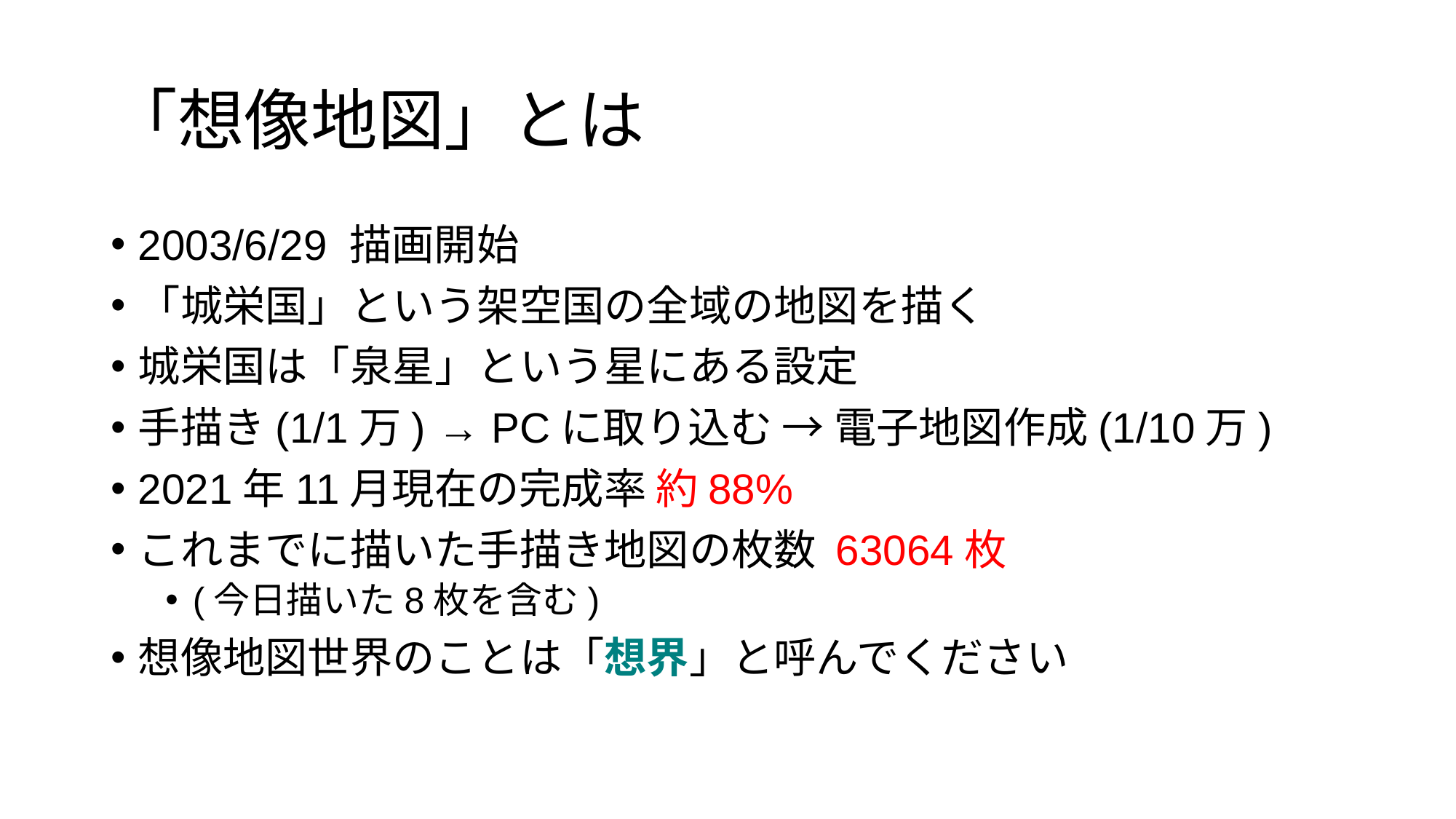

# 「想像地図」とは
2003/6/29 描画開始
「城栄国」という架空国の全域の地図を描く
城栄国は「泉星」という星にある設定
手描き(1/1万) → PCに取り込む → 電子地図作成(1/10万)
2021年11月現在の完成率 約88%
これまでに描いた手描き地図の枚数 63064枚
(今日描いた8枚を含む)
想像地図世界のことは「想界」と呼んでください